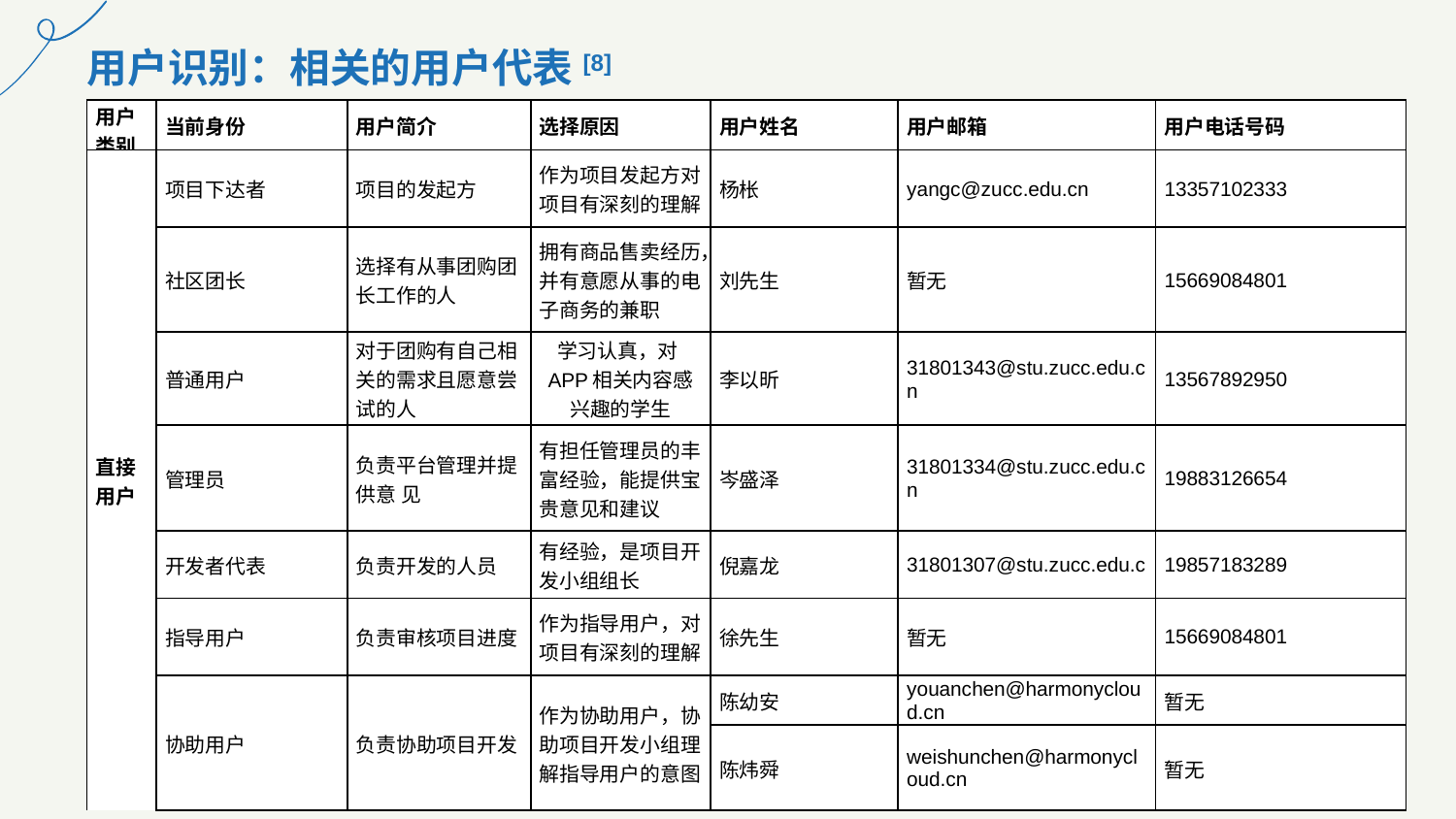

用户识别：相关的用户代表[8]
| 用户类别 | 当前身份 | 用户简介 | 选择原因 | 用户姓名 | 用户邮箱 | 用户电话号码 |
| --- | --- | --- | --- | --- | --- | --- |
| 直接用户 | 项目下达者 | 项目的发起方 | 作为项目发起方对项目有深刻的理解 | 杨枨 | yangc@zucc.edu.cn | 13357102333 |
|  | 社区团长 | 选择有从事团购团长工作的人 | 拥有商品售卖经历，并有意愿从事的电子商务的兼职 | 刘先生 | 暂无 | 15669084801 |
|  | 普通用户 | 对于团购有自己相关的需求且愿意尝试的人 | 学习认真，对APP相关内容感兴趣的学生 | 李以昕 | 31801343@stu.zucc.edu.cn | 13567892950 |
|  | 管理员 | 负责平台管理并提供意 见 | 有担任管理员的丰富经验，能提供宝贵意见和建议 | 岑盛泽 | 31801334@stu.zucc.edu.cn | 19883126654 |
|  | 开发者代表 | 负责开发的人员 | 有经验，是项目开发小组组长 | 倪嘉龙 | 31801307@stu.zucc.edu.c | 19857183289 |
|  | 指导用户 | 负责审核项目进度 | 作为指导用户，对项目有深刻的理解 | 徐先生 | 暂无 | 15669084801 |
|  | 协助用户 | 负责协助项目开发 | 作为协助用户，协助项目开发小组理解指导用户的意图 | 陈幼安 | youanchen@harmonycloud.cn | 暂无 |
|  |  |  |  | 陈炜舜 | weishunchen@harmonycloud.cn | 暂无 |